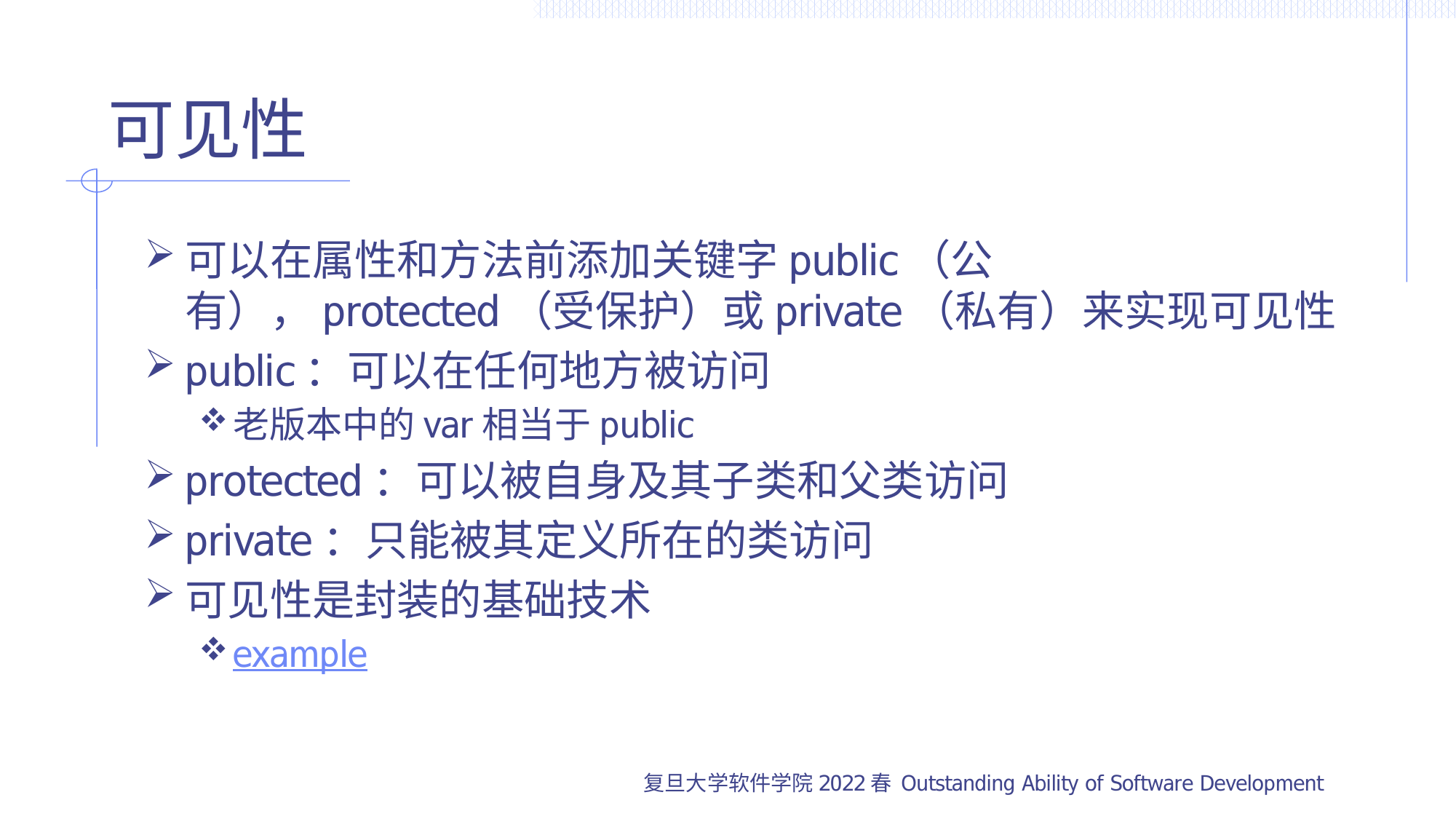

# 可见性
可以在属性和方法前添加关键字public（公有），protected（受保护）或private（私有）来实现可见性
public：可以在任何地方被访问
老版本中的var相当于public
protected：可以被自身及其子类和父类访问
private：只能被其定义所在的类访问
可见性是封装的基础技术
example